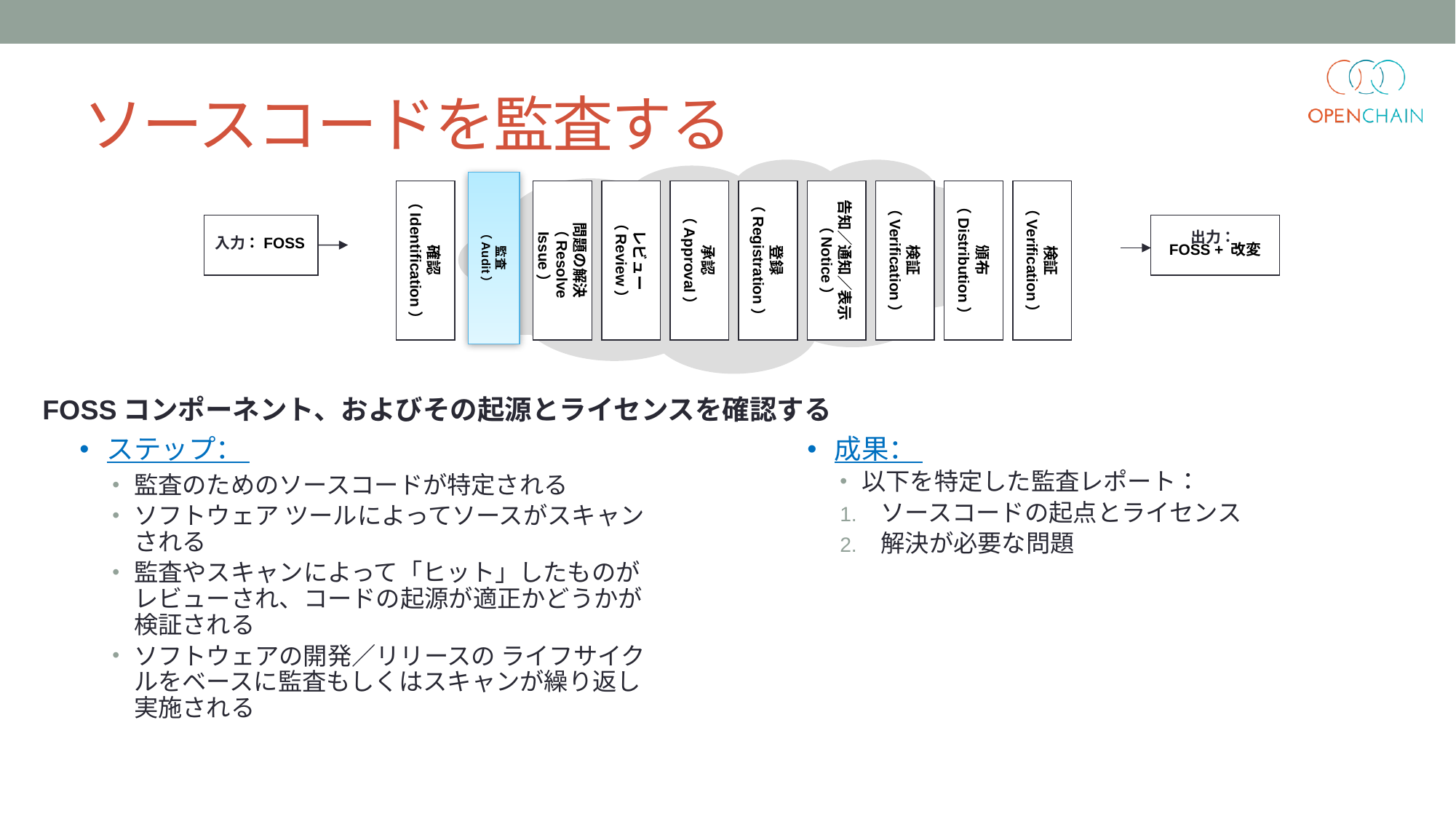

ソースコードを監査する

監査
（Audit）
出力：
FOSS + 改変
確認
（Identification）
問題の解決
（Resolve Issue）
レビュー
（Review）
承認
（Approval）
登録
（Registration）
告知／通知／表示
（Notice）
検証
（Verification）
頒布
（Distribution）
検証
（Verification）
入力：FOSS
FOSSコンポーネント、およびその起源とライセンスを確認する
ステップ：
監査のためのソースコードが特定される
ソフトウェア ツールによってソースがスキャンされる
監査やスキャンによって「ヒット」したものがレビューされ、コードの起源が適正かどうかが検証される
ソフトウェアの開発／リリースの ライフサイクルをベースに監査もしくはスキャンが繰り返し実施される
成果：
以下を特定した監査レポート：
ソースコードの起点とライセンス
解決が必要な問題